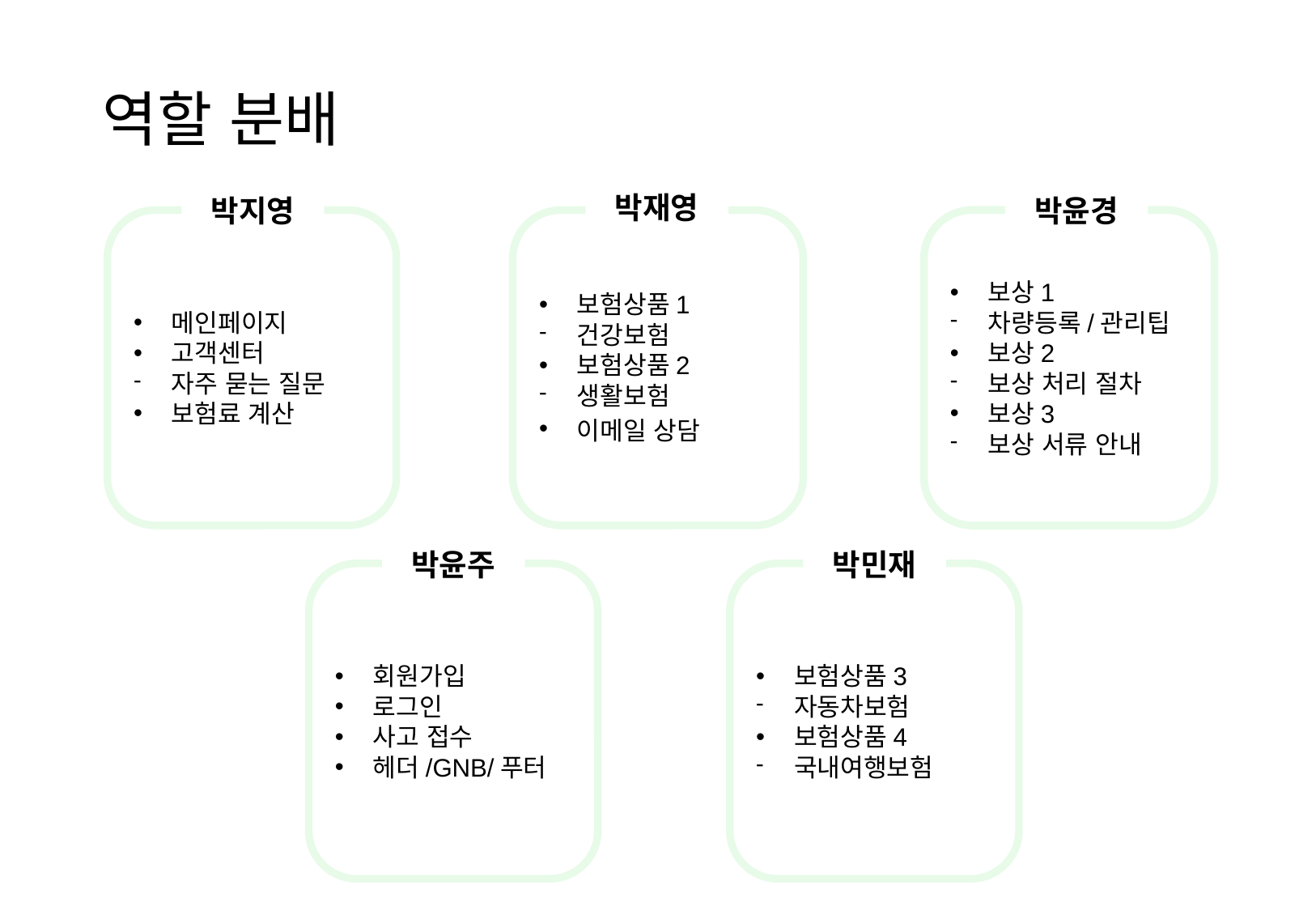

# 역할 분배
박재영
박지영
박윤경
보험상품1
건강보험
보험상품2
생활보험
이메일 상담
보상1
차량등록/관리팁
보상2
보상 처리 절차
보상3
보상 서류 안내
메인페이지
고객센터
자주 묻는 질문
보험료 계산

박윤주
박민재
회원가입
로그인
사고 접수
헤더/GNB/푸터
보험상품3
자동차보험
보험상품4
국내여행보험